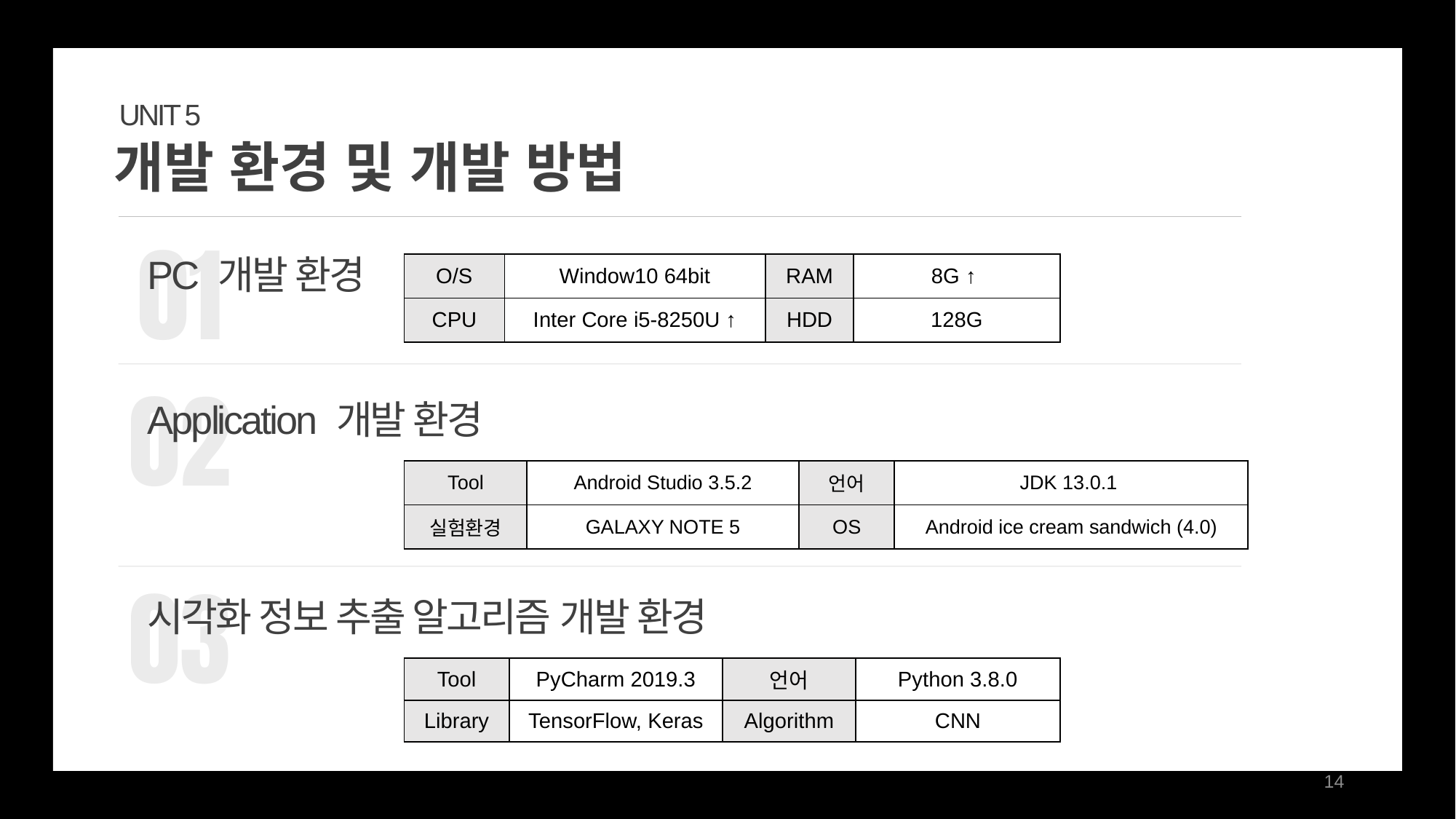

UNIT 5
개발 환경 및 개발 방법
01
PC 개발 환경
| O/S | Window10 64bit | RAM | 8G ↑ |
| --- | --- | --- | --- |
| CPU | Inter Core i5-8250U ↑ | HDD | 128G |
02
Application 개발 환경
| Tool | Android Studio 3.5.2 | 언어 | JDK 13.0.1 |
| --- | --- | --- | --- |
| 실험환경 | GALAXY NOTE 5 | OS | Android ice cream sandwich (4.0) |
03
시각화 정보 추출 알고리즘 개발 환경
| Tool | PyCharm 2019.3 | 언어 | Python 3.8.0 |
| --- | --- | --- | --- |
| Library | TensorFlow, Keras | Algorithm | CNN |
14